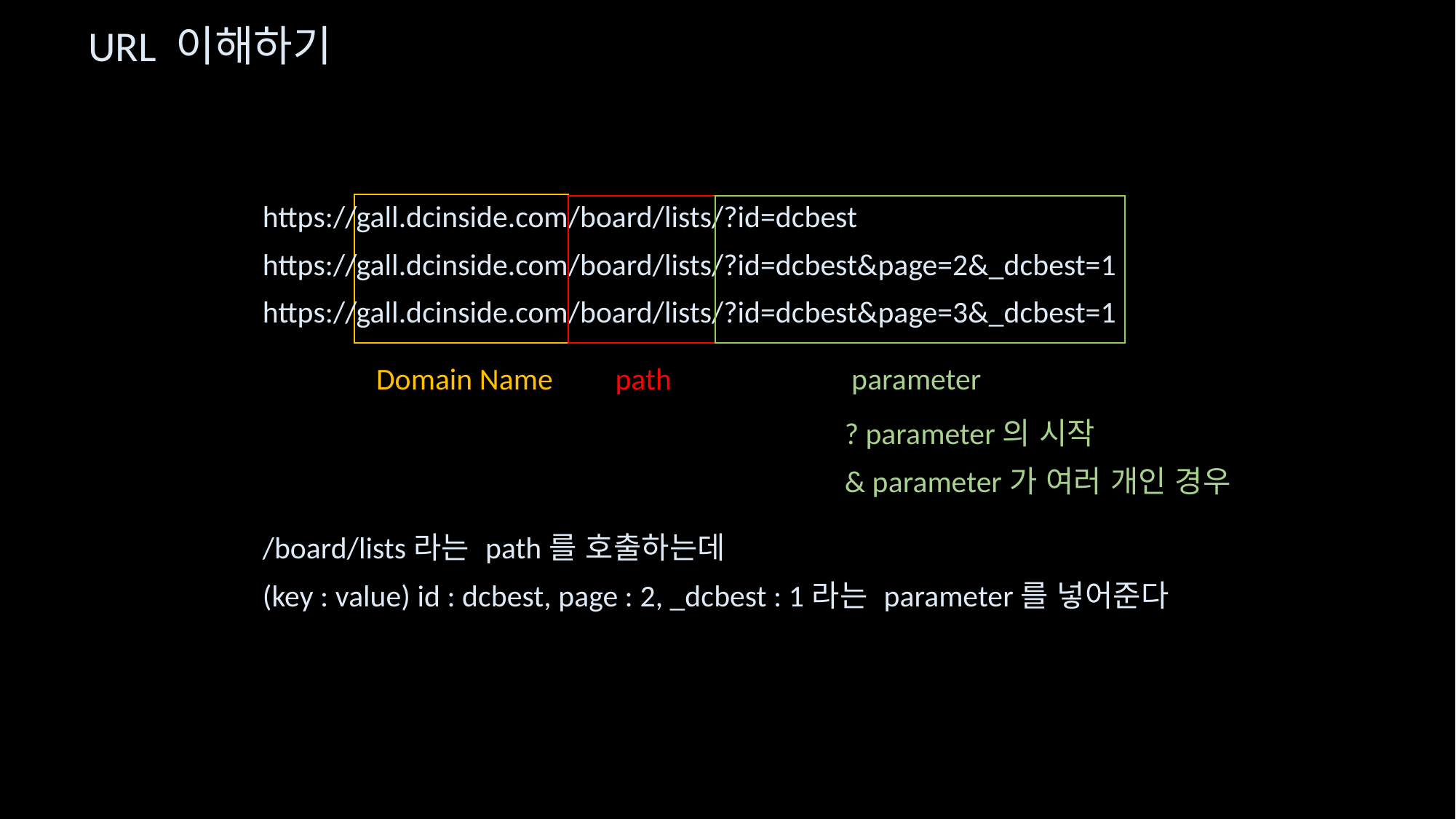

# URL 이해하기

https://gall.dcinside.com/board/lists/?id=dcbest
https://gall.dcinside.com/board/lists/?id=dcbest&page=2&_dcbest=1
https://gall.dcinside.com/board/lists/?id=dcbest&page=3&_dcbest=1

Domain Name         path                          parameter
? parameter의 시작
& parameter가 여러 개인 경우
/board/lists라는 path를 호출하는데
(key : value) id : dcbest, page : 2, _dcbest : 1라는 parameter를 넣어준다